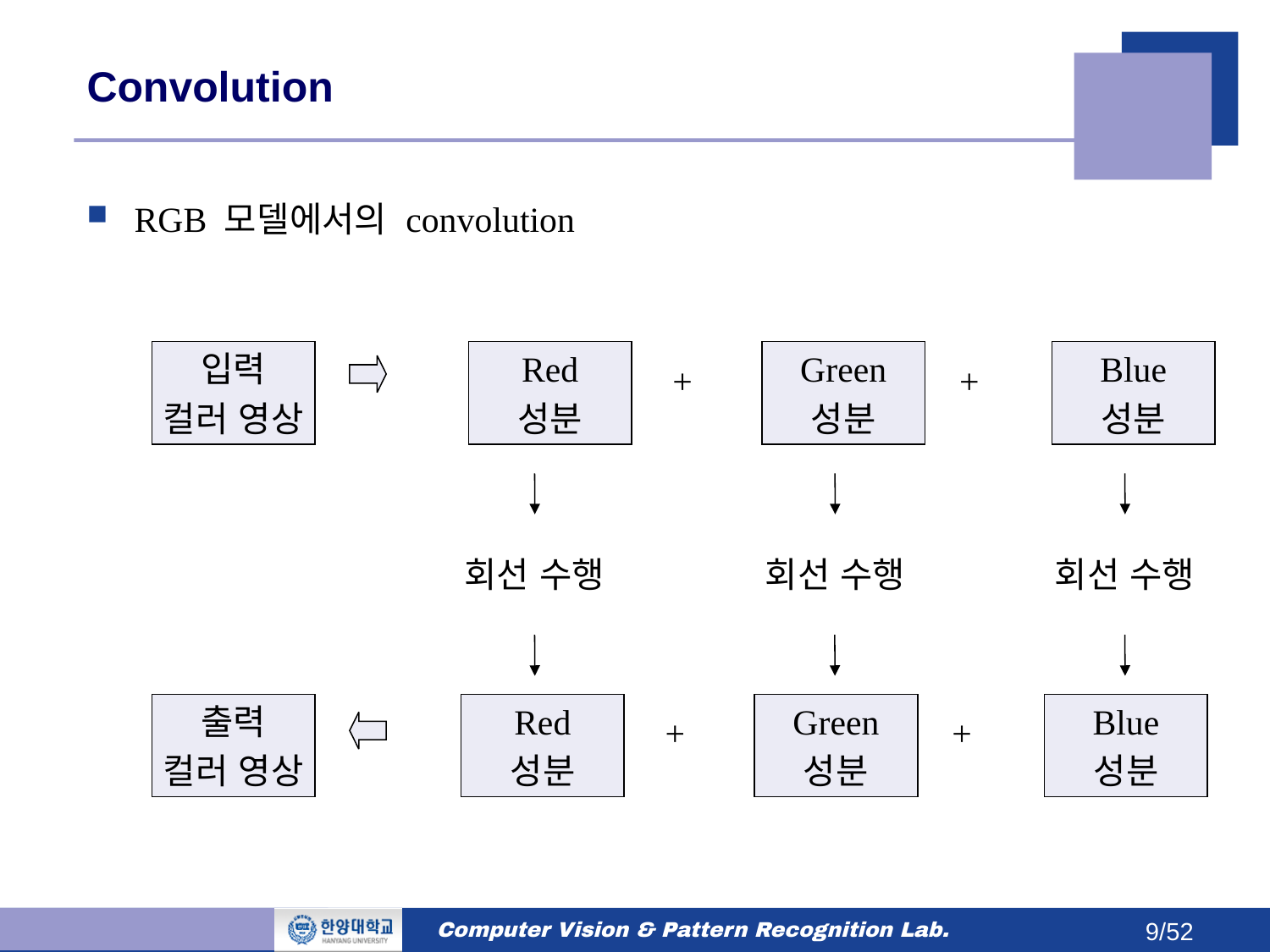

# Convolution
RGB 모델에서의 convolution
입력
컬러 영상
Red
성분
Green
성분
Blue
성분
+
+

회선 수행
회선 수행
회선 수행

출력
컬러 영상
Red
성분
Green
성분
Blue
성분
+
+

Computer Vision & Pattern Recognition Lab.
9/52